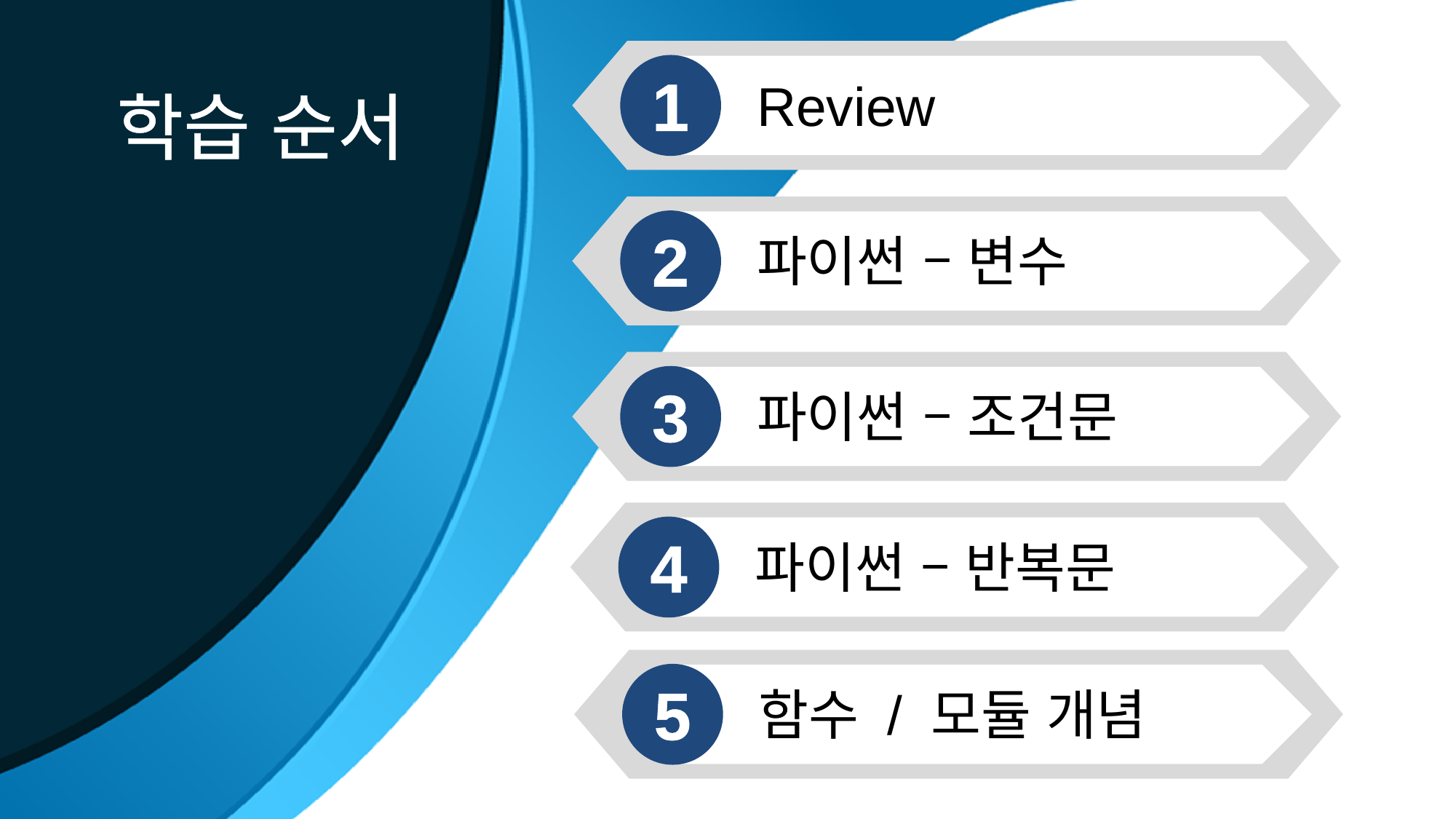

1
Review
학습 순서

2
파이썬 – 변수

3
파이썬 – 조건문

4
파이썬 – 반복문

5
함수 / 모듈 개념